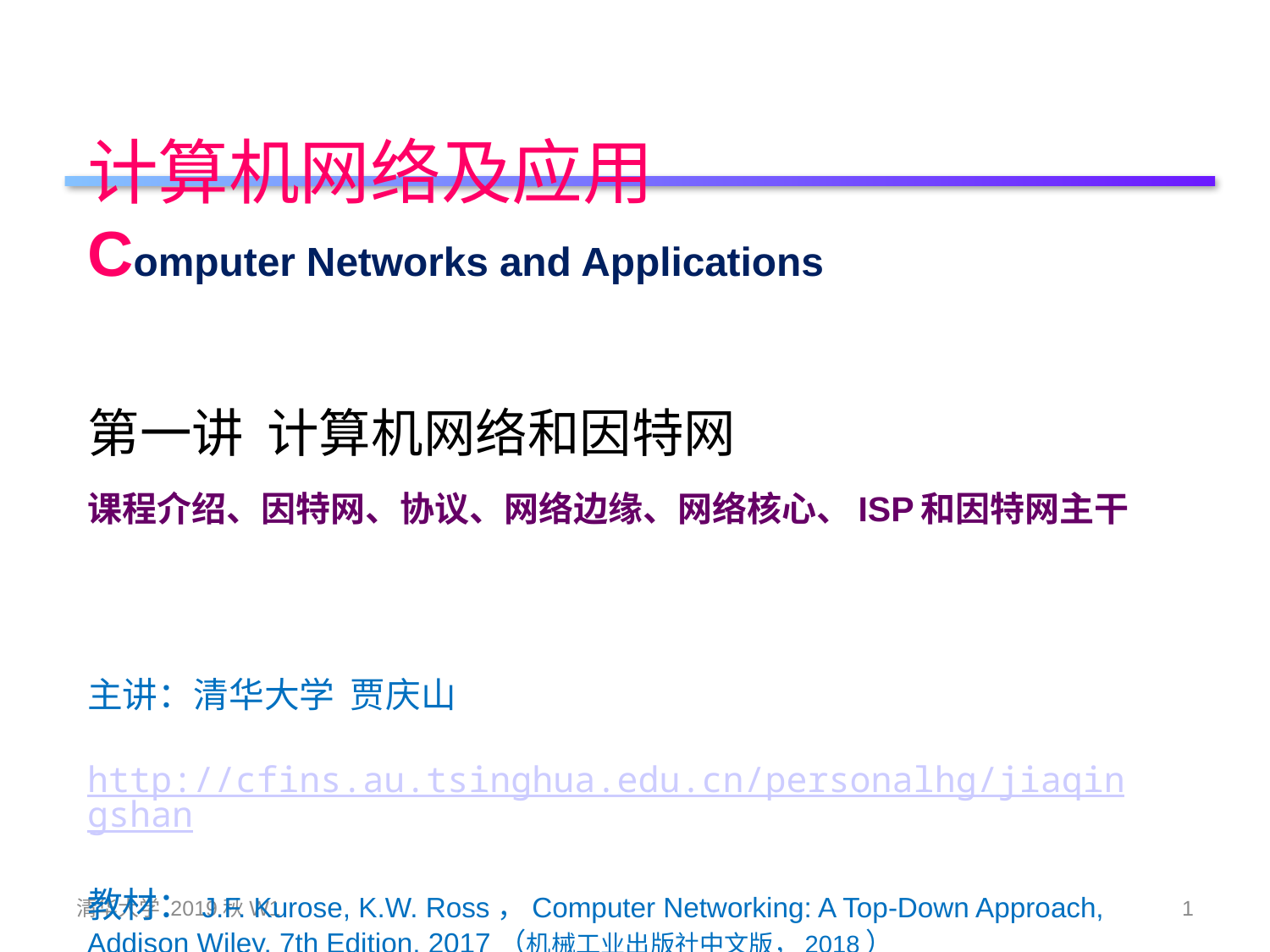

# 计算机网络及应用 Computer Networks and Applications 第一讲  计算机网络和因特网 课程介绍、因特网、协议、网络边缘、网络核心、ISP和因特网主干
主讲：清华大学  贾庆山
 http://cfins.au.tsinghua.edu.cn/personalhg/jiaqingshan
教材：J.F. Kurose, K.W. Ross，Computer Networking: A Top-Down Approach, Addison Wiley, 7th Edition, 2017（机械工业出版社中文版，2018）

清华大学 2019秋W1
1